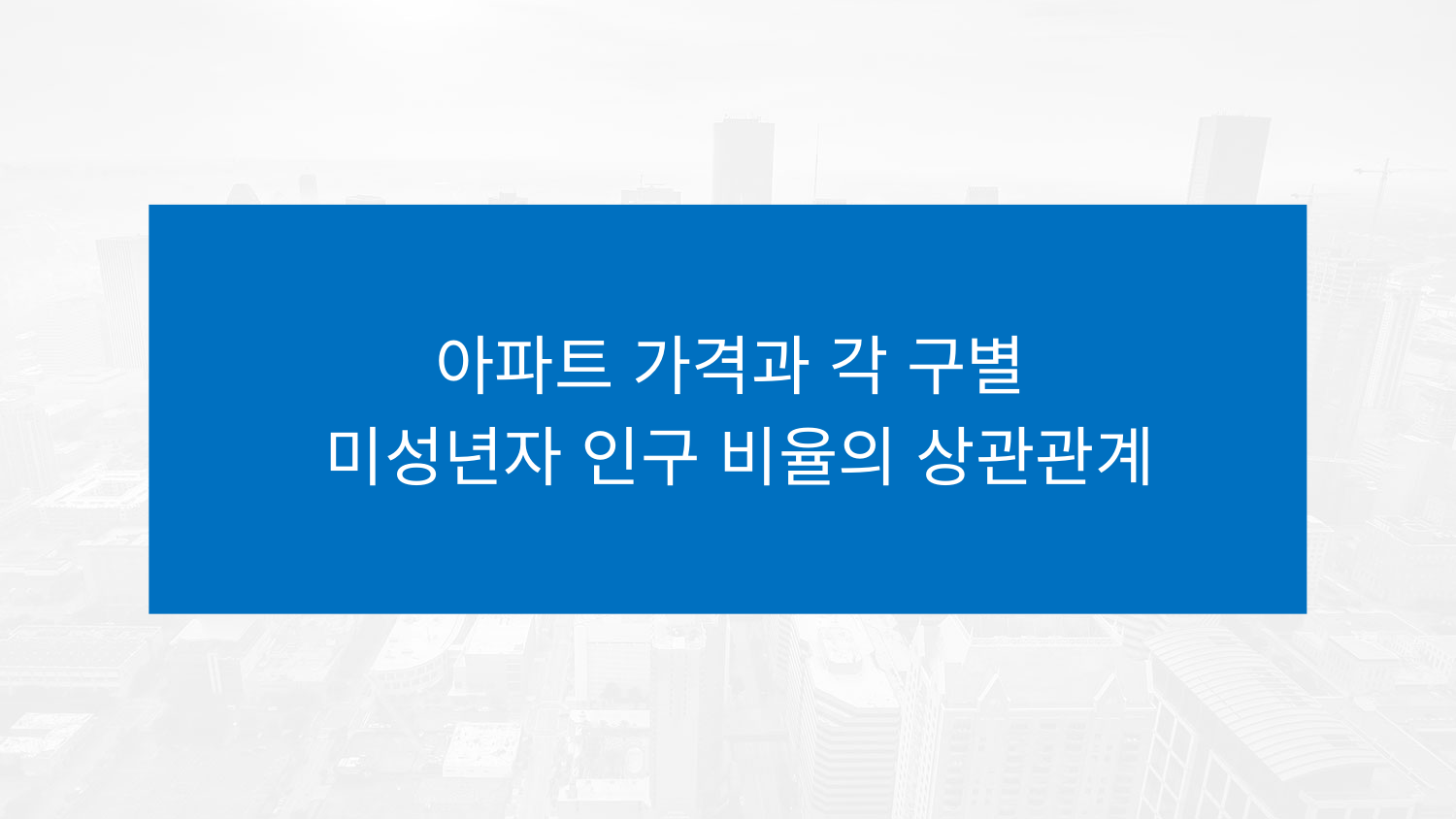

아파트 가격과 각 구별
미성년자 인구 비율의 상관관계